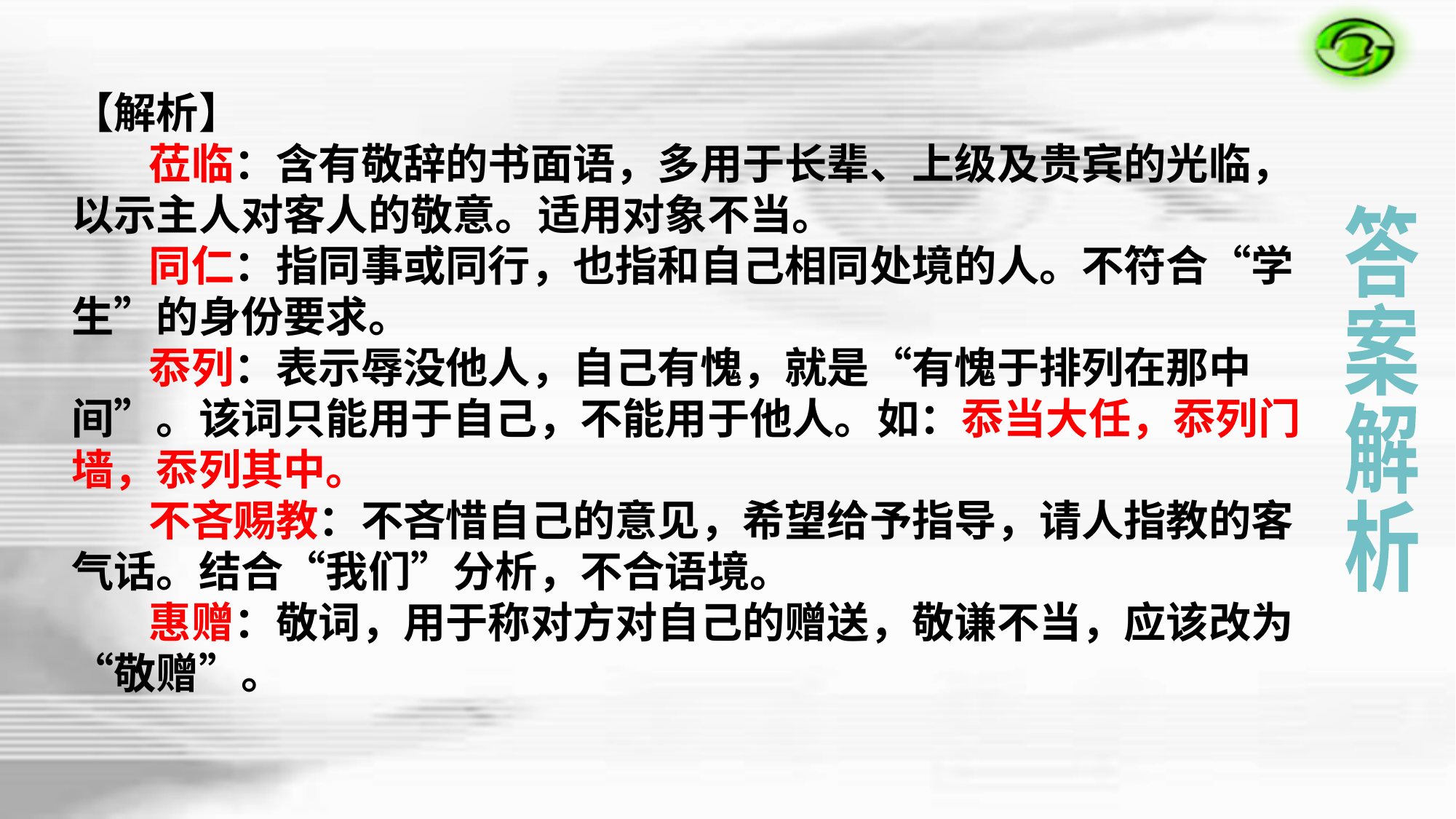

【解析】
       莅临：含有敬辞的书面语，多用于长辈、上级及贵宾的光临，以示主人对客人的敬意。适用对象不当。
       同仁：指同事或同行，也指和自己相同处境的人。不符合“学生”的身份要求。
       忝列：表示辱没他人，自己有愧，就是“有愧于排列在那中间”。该词只能用于自己，不能用于他人。如：忝当大任，忝列门墙，忝列其中。
       不吝赐教：不吝惜自己的意见，希望给予指导，请人指教的客气话。结合“我们”分析，不合语境。
       惠赠：敬词，用于称对方对自己的赠送，敬谦不当，应该改为“敬赠”。
答
案
解
析